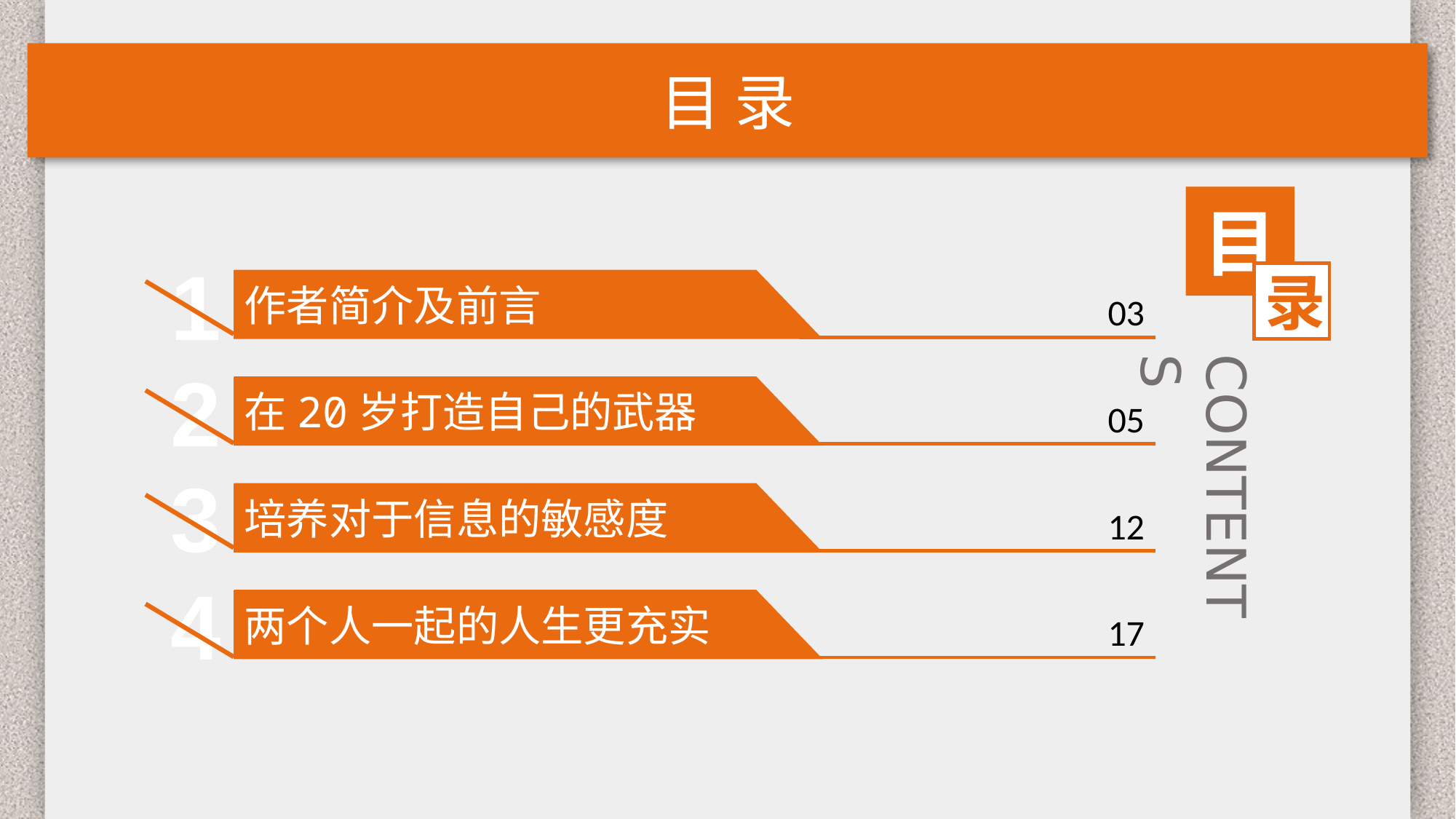

目 录
目
录
1
作者简介及前言
03
CONTENTS
2
在20岁打造自己的武器
05
3
培养对于信息的敏感度
12
4
两个人一起的人生更充实
17